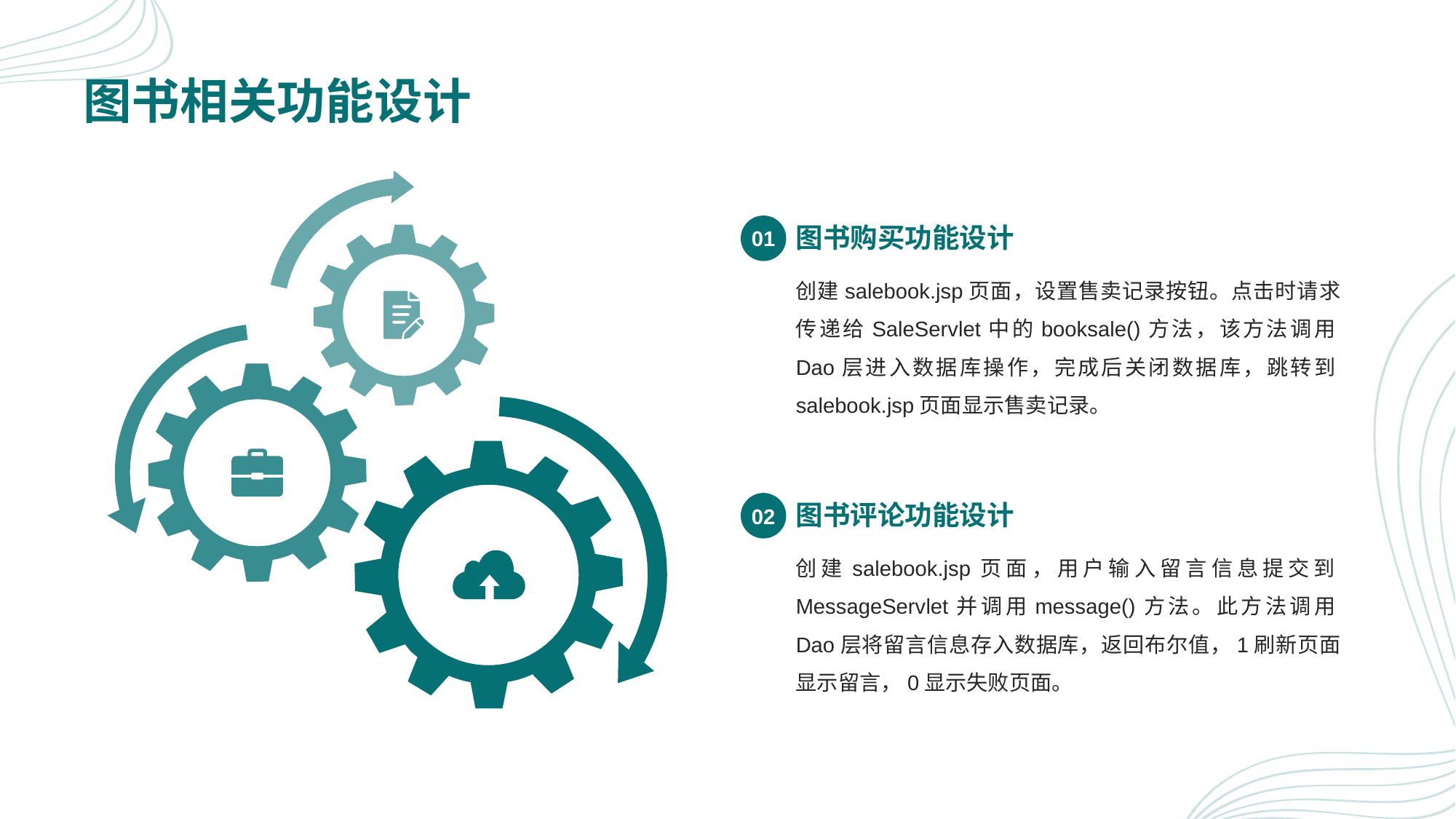

# 图书相关功能设计

图书购买功能设计
01

创建salebook.jsp页面，设置售卖记录按钮。点击时请求传递给SaleServlet中的booksale()方法，该方法调用Dao层进入数据库操作，完成后关闭数据库，跳转到salebook.jsp页面显示售卖记录。

图书评论功能设计
02
创建salebook.jsp页面，用户输入留言信息提交到MessageServlet并调用message()方法。此方法调用Dao层将留言信息存入数据库，返回布尔值，1刷新页面显示留言，0显示失败页面。